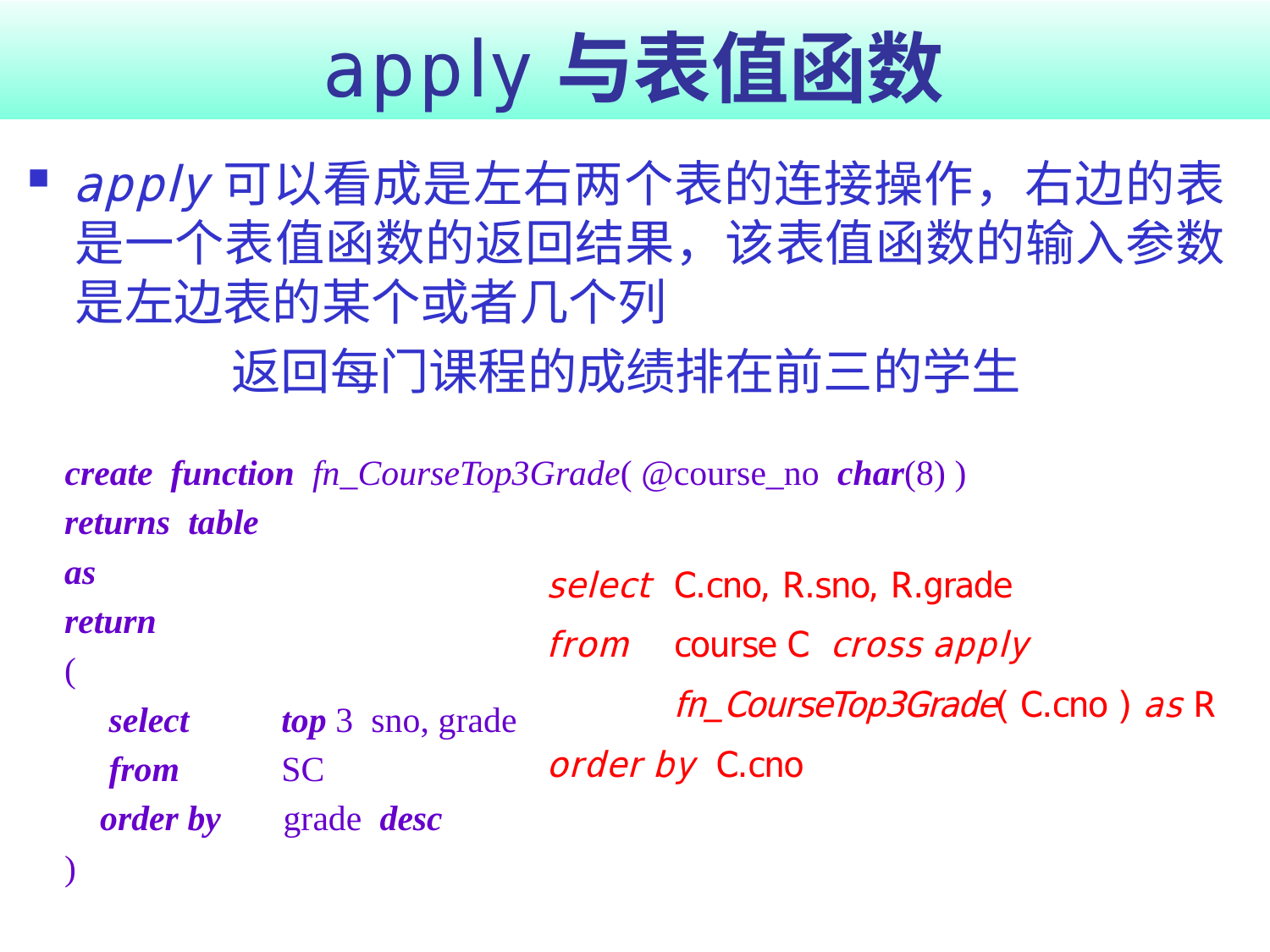

# apply与表值函数
apply可以看成是左右两个表的连接操作，右边的表是一个表值函数的返回结果，该表值函数的输入参数是左边表的某个或者几个列
返回每门课程的成绩排在前三的学生
create  function  fn_CourseTop3Grade( @course_no  char(8) )
returns  table
as
return
(
     select 	top 3  sno, grade
     from	SC
    order by       grade  desc
)
select 	C.cno, R.sno, R.grade
from	course C  cross apply
	fn_CourseTop3Grade( C.cno ) as R
order by  C.cno